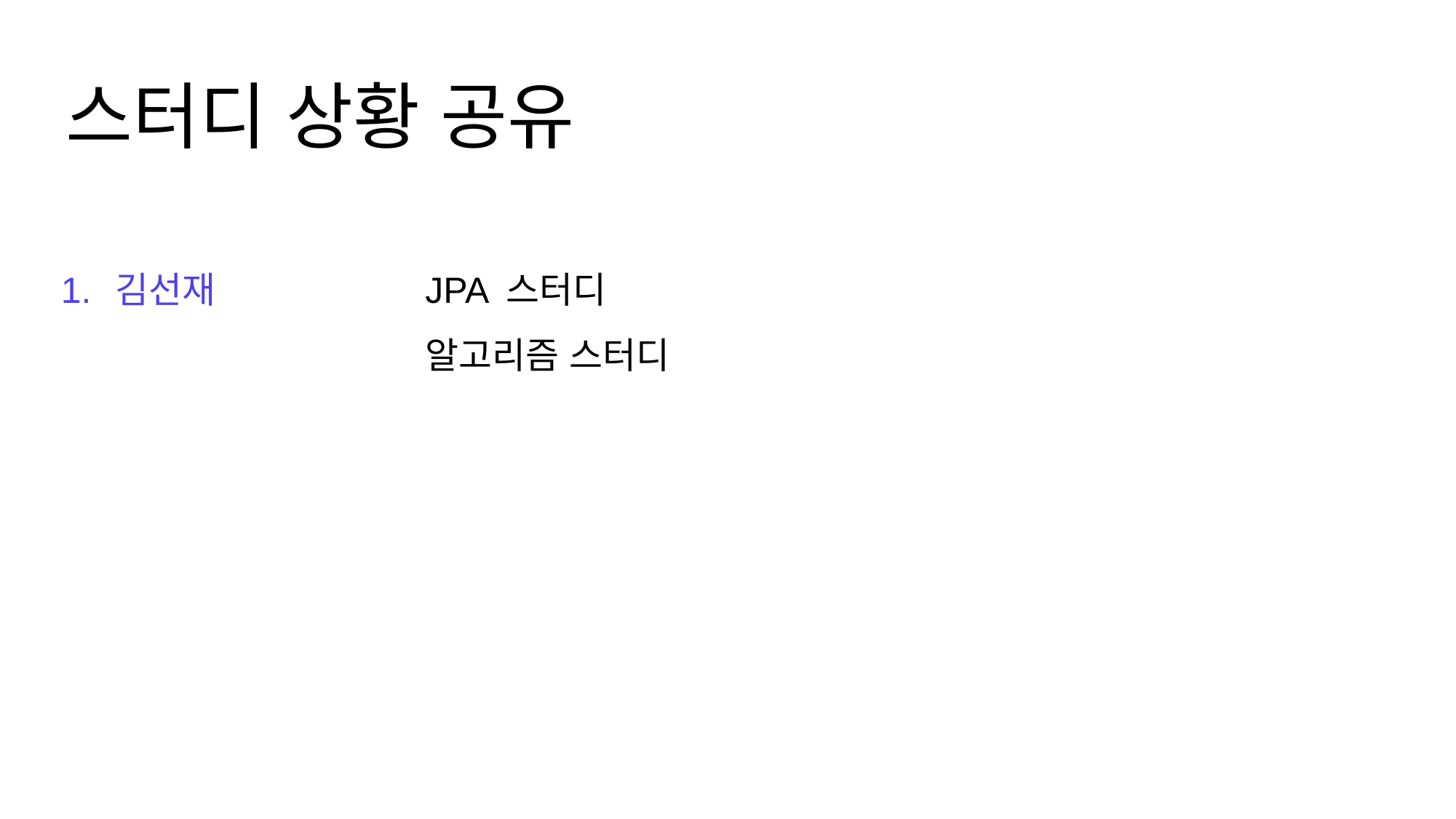

스터디 상황 공유
김선재
JPA 스터디
알고리즘 스터디